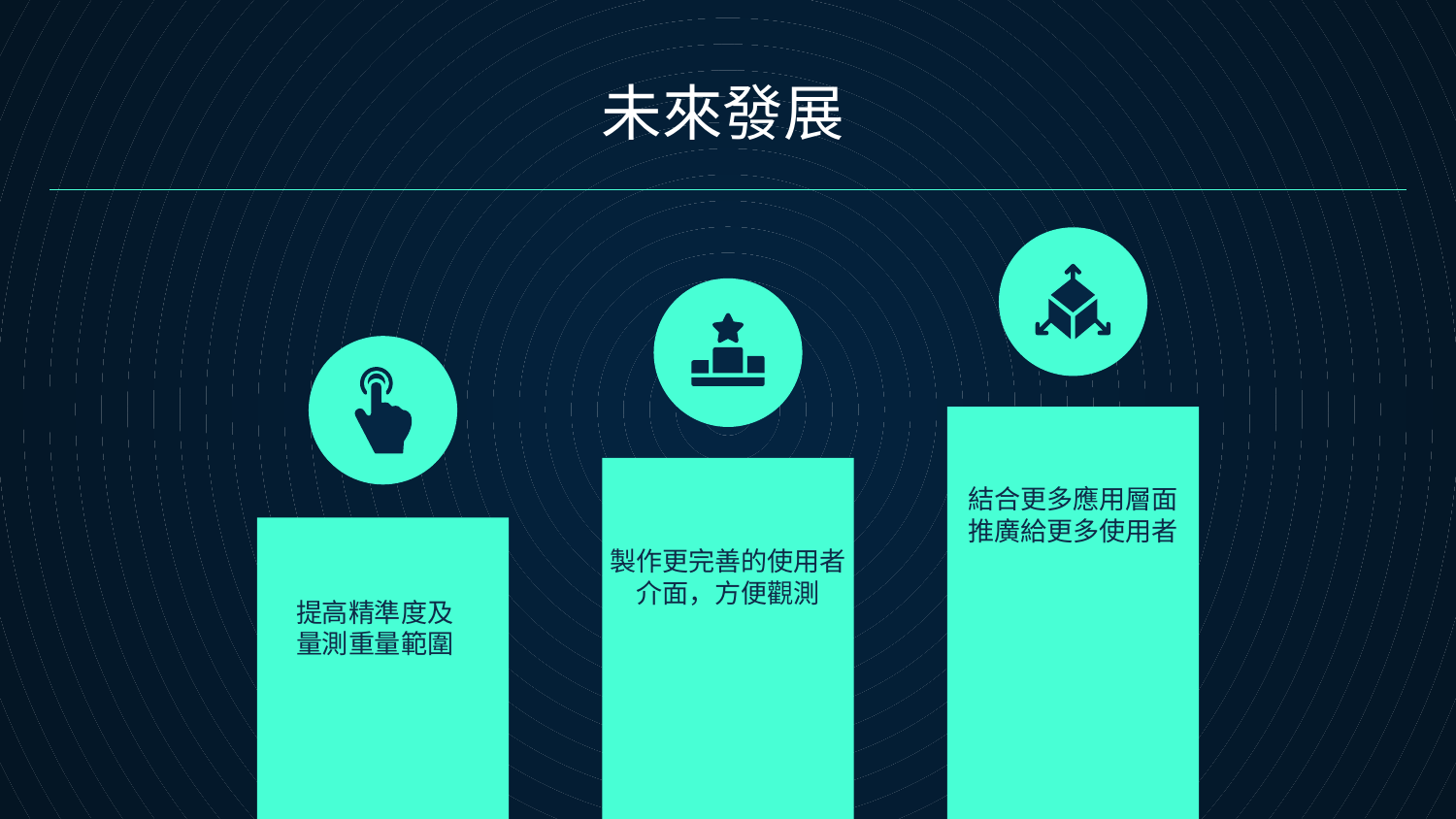

未來發展

結合更多應用層面
推廣給更多使用者

製作更完善的使用者
介面，方便觀測
提高精準度及
量測重量範圍